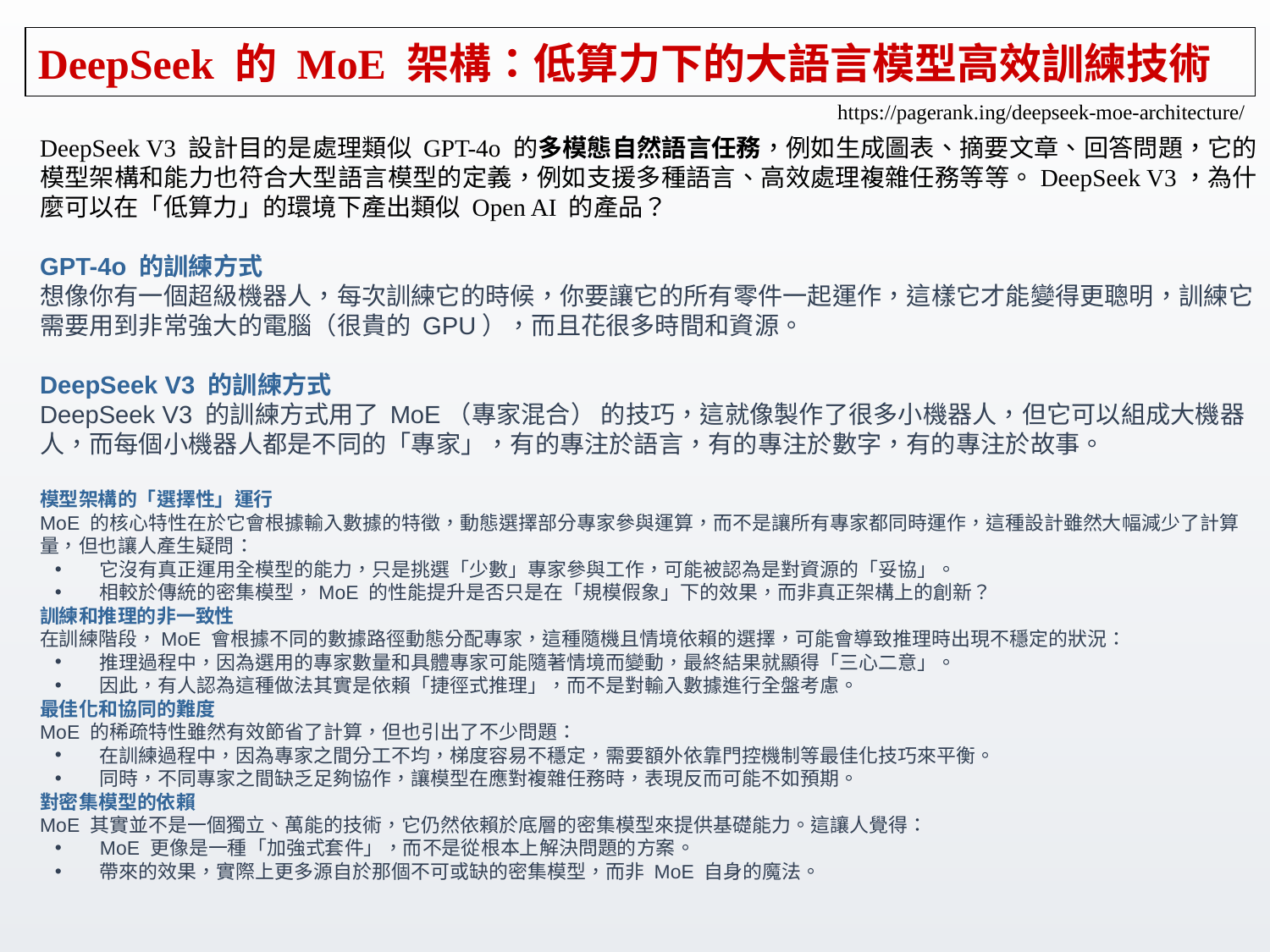

# DeepSeek 的 MoE 架構：低算力下的大語言模型高效訓練技術
https://pagerank.ing/deepseek-moe-architecture/
DeepSeek V3 設計目的是處理類似 GPT-4o 的多模態自然語言任務，例如生成圖表、摘要文章、回答問題，它的模型架構和能力也符合大型語言模型的定義，例如支援多種語言、高效處理複雜任務等等。DeepSeek V3，為什麼可以在「低算力」的環境下產出類似 Open AI 的產品？

GPT-4o 的訓練方式
想像你有一個超級機器人，每次訓練它的時候，你要讓它的所有零件一起運作，這樣它才能變得更聰明，訓練它需要用到非常強大的電腦（很貴的 GPU），而且花很多時間和資源。

DeepSeek V3 的訓練方式
DeepSeek V3 的訓練方式用了 MoE（專家混合） 的技巧，這就像製作了很多小機器人，但它可以組成大機器人，而每個小機器人都是不同的「專家」，有的專注於語言，有的專注於數字，有的專注於故事。

模型架構的「選擇性」運行
MoE 的核心特性在於它會根據輸入數據的特徵，動態選擇部分專家參與運算，而不是讓所有專家都同時運作，這種設計雖然大幅減少了計算量，但也讓人產生疑問：
它沒有真正運用全模型的能力，只是挑選「少數」專家參與工作，可能被認為是對資源的「妥協」。
相較於傳統的密集模型，MoE 的性能提升是否只是在「規模假象」下的效果，而非真正架構上的創新？
訓練和推理的非一致性
在訓練階段，MoE 會根據不同的數據路徑動態分配專家，這種隨機且情境依賴的選擇，可能會導致推理時出現不穩定的狀況：
推理過程中，因為選用的專家數量和具體專家可能隨著情境而變動，最終結果就顯得「三心二意」。
因此，有人認為這種做法其實是依賴「捷徑式推理」，而不是對輸入數據進行全盤考慮。
最佳化和協同的難度
MoE 的稀疏特性雖然有效節省了計算，但也引出了不少問題：
在訓練過程中，因為專家之間分工不均，梯度容易不穩定，需要額外依靠門控機制等最佳化技巧來平衡。
同時，不同專家之間缺乏足夠協作，讓模型在應對複雜任務時，表現反而可能不如預期。
對密集模型的依賴
MoE 其實並不是一個獨立、萬能的技術，它仍然依賴於底層的密集模型來提供基礎能力。這讓人覺得：
MoE 更像是一種「加強式套件」，而不是從根本上解決問題的方案。
帶來的效果，實際上更多源自於那個不可或缺的密集模型，而非 MoE 自身的魔法。